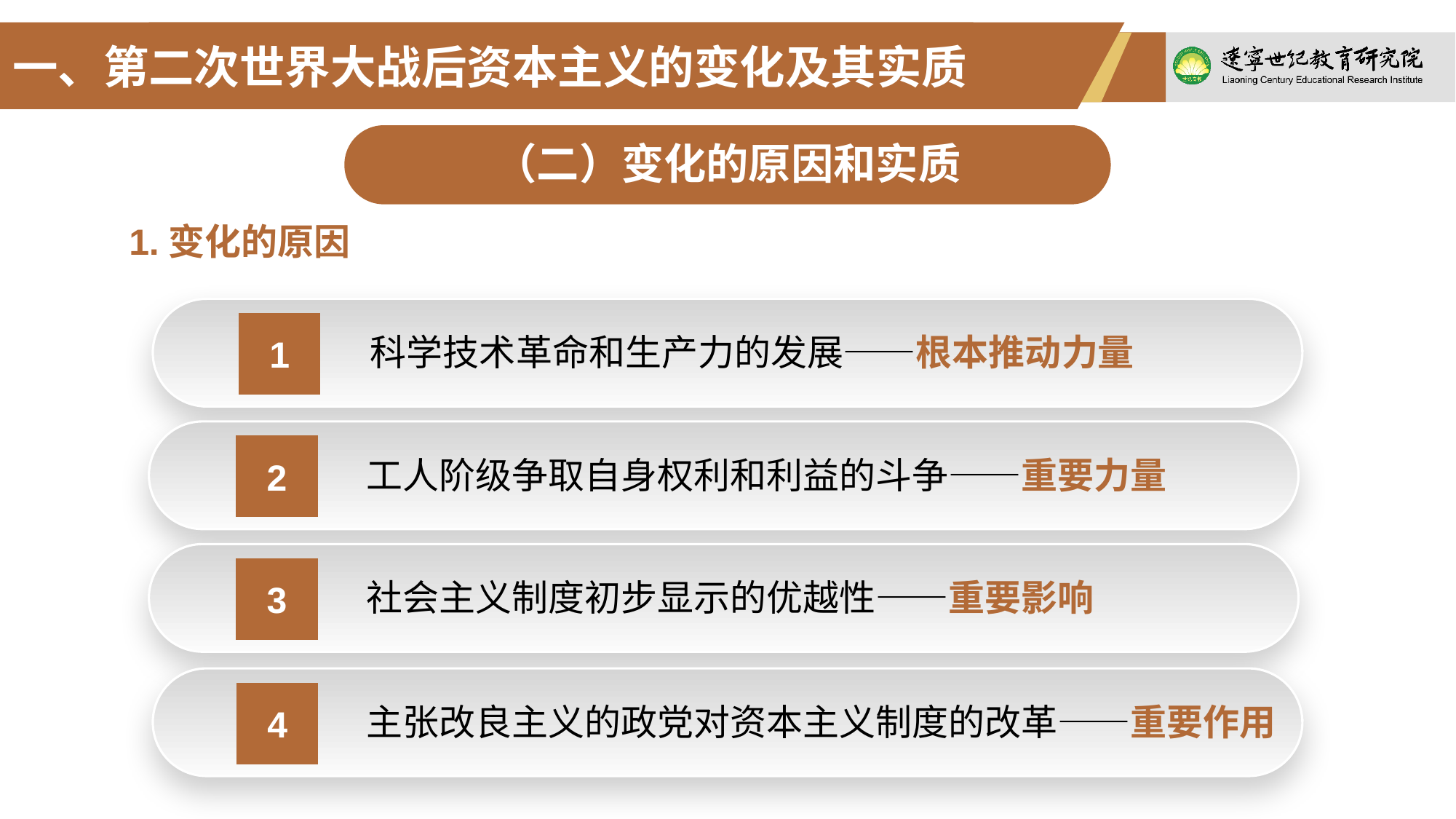

一、第二次世界大战后资本主义的变化及其实质
（二）变化的原因和实质
1.变化的原因

1
科学技术革命和生产力的发展——根本推动力量

2
工人阶级争取自身权利和利益的斗争——重要力量

3
社会主义制度初步显示的优越性——重要影响

4
主张改良主义的政党对资本主义制度的改革——重要作用